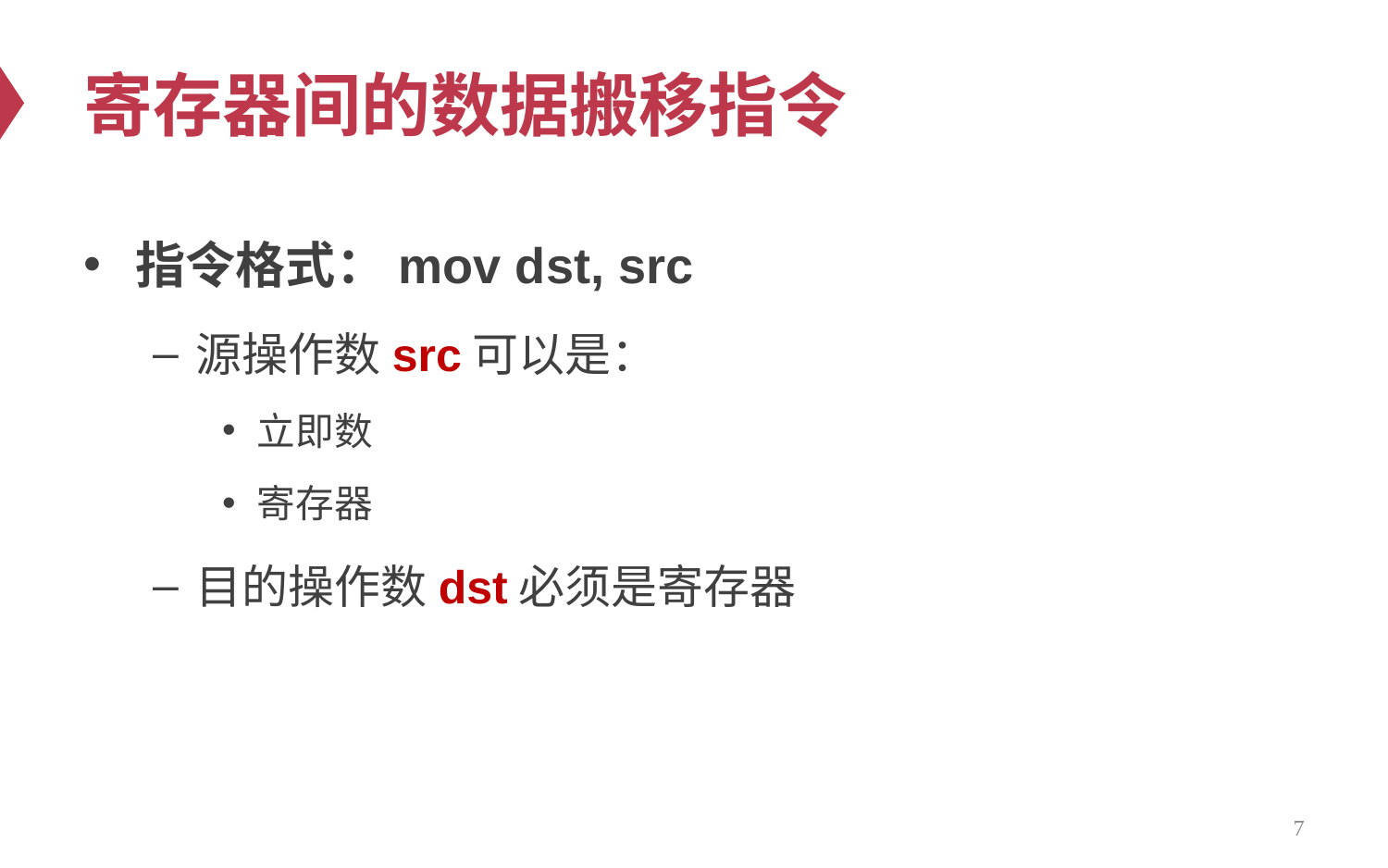

# 寄存器间的数据搬移指令
指令格式：mov dst, src
源操作数src可以是：
立即数
寄存器
目的操作数dst必须是寄存器
7